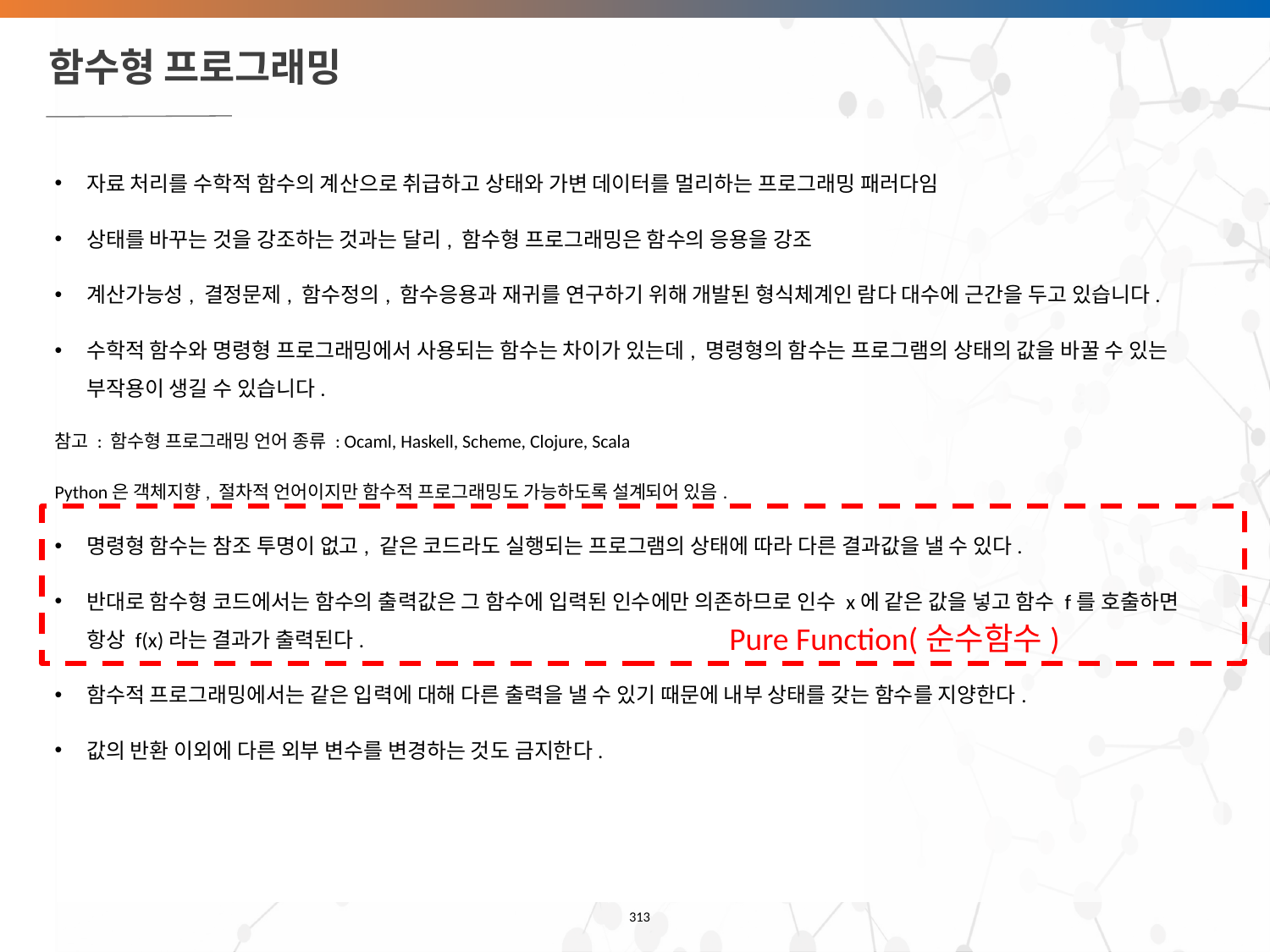

# 함수형 프로그래밍
자료 처리를 수학적 함수의 계산으로 취급하고 상태와 가변 데이터를 멀리하는 프로그래밍 패러다임
상태를 바꾸는 것을 강조하는 것과는 달리, 함수형 프로그래밍은 함수의 응용을 강조
계산가능성, 결정문제, 함수정의, 함수응용과 재귀를 연구하기 위해 개발된 형식체계인 람다 대수에 근간을 두고 있습니다.
수학적 함수와 명령형 프로그래밍에서 사용되는 함수는 차이가 있는데, 명령형의 함수는 프로그램의 상태의 값을 바꿀 수 있는 부작용이 생길 수 있습니다.
참고 : 함수형 프로그래밍 언어 종류 : Ocaml, Haskell, Scheme, Clojure, Scala
Python은 객체지향, 절차적 언어이지만 함수적 프로그래밍도 가능하도록 설계되어 있음.
명령형 함수는 참조 투명이 없고, 같은 코드라도 실행되는 프로그램의 상태에 따라 다른 결과값을 낼 수 있다.
반대로 함수형 코드에서는 함수의 출력값은 그 함수에 입력된 인수에만 의존하므로 인수 x에 같은 값을 넣고 함수 f를 호출하면 항상 f(x)라는 결과가 출력된다.
함수적 프로그래밍에서는 같은 입력에 대해 다른 출력을 낼 수 있기 때문에 내부 상태를 갖는 함수를 지양한다.
값의 반환 이외에 다른 외부 변수를 변경하는 것도 금지한다.

Pure Function(순수함수)
313
313